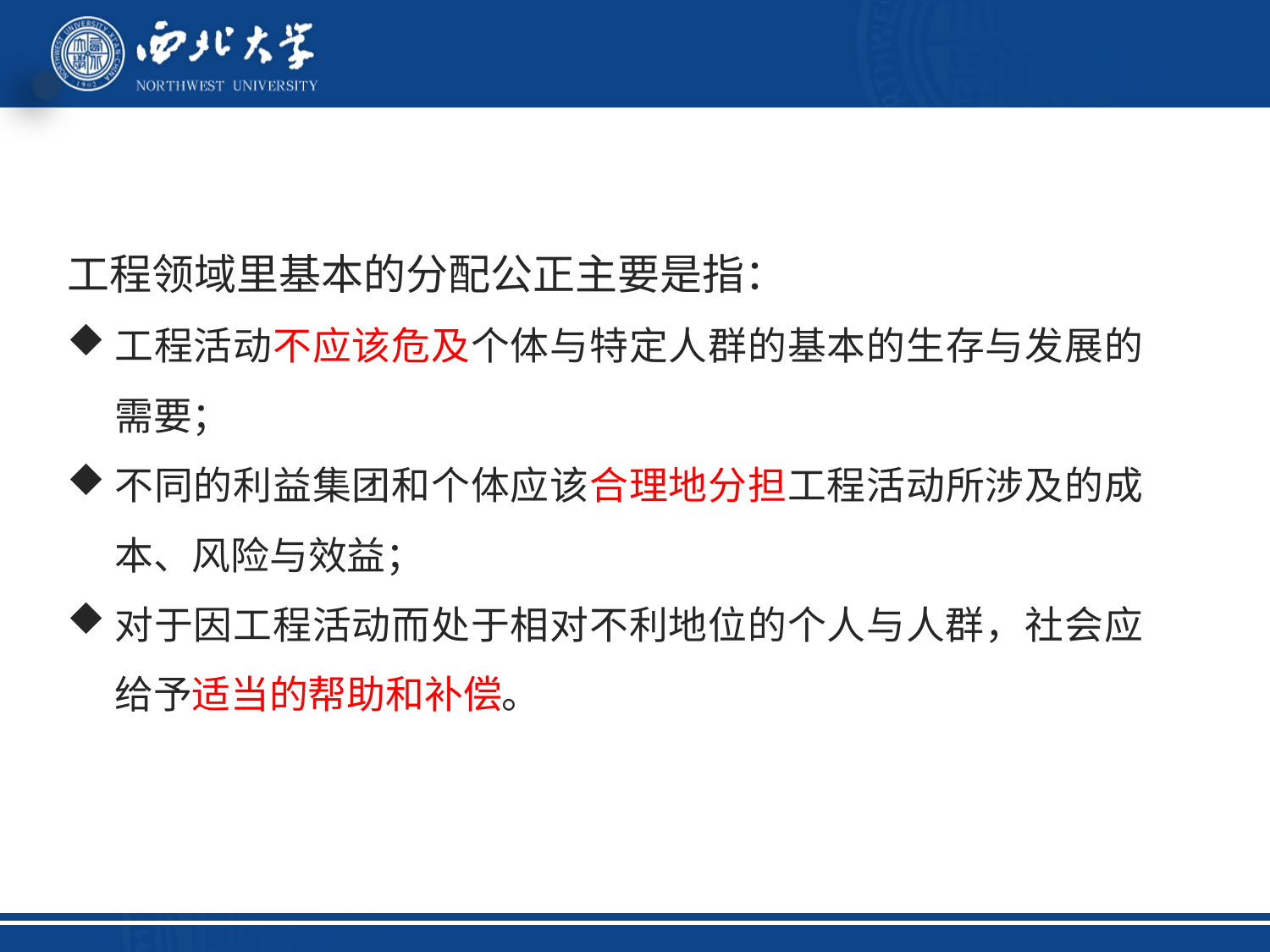

工程领域里基本的分配公正主要是指：
工程活动不应该危及个体与特定人群的基本的生存与发展的需要；
不同的利益集团和个体应该合理地分担工程活动所涉及的成本、风险与效益；
对于因工程活动而处于相对不利地位的个人与人群，社会应给予适当的帮助和补偿。